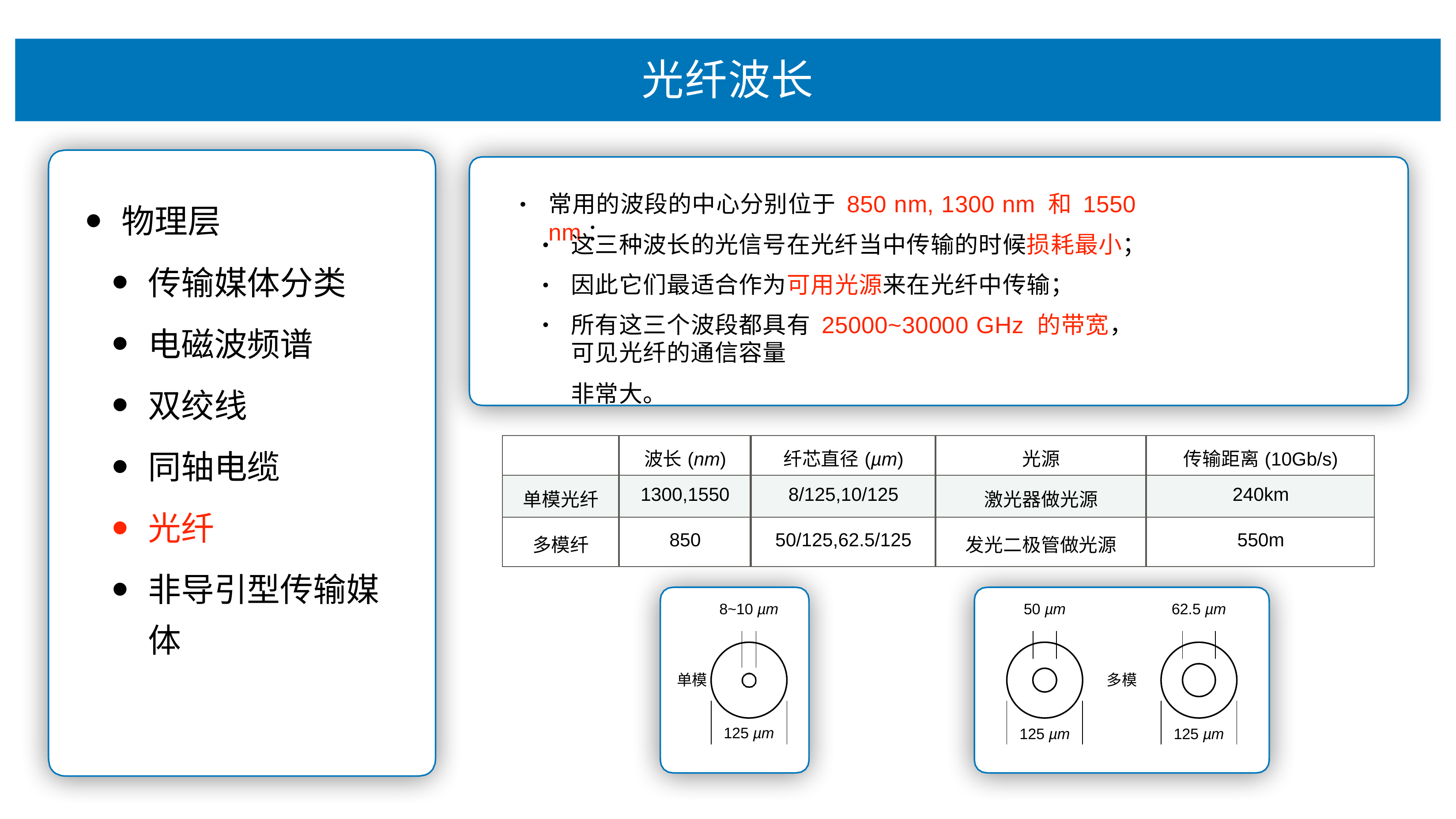

# 光纤波⻓

常⽤的波段的中⼼分别位于 850 nm, 1300 nm 和 1550 nm：
•
物理层
传输媒体分类
电磁波频谱
双绞线
同轴电缆
光纤
⾮导引型传输媒 体
这三种波⻓的光信号在光纤当中传输的时候损耗最⼩； 因此它们最适合作为可⽤光源来在光纤中传输；
所有这三个波段都具有 25000~30000 GHz 的带宽，可⻅光纤的通信容量
⾮常⼤。
•
•
•
|  | 波⻓(nm) | 纤芯直径(µm) | 光源 | 传输距离(10Gb/s) |
| --- | --- | --- | --- | --- |
| 单模光纤 | 1300,1550 | 8/125,10/125 | 激光器做光源 | 240km |
| 多模纤 | 850 | 50/125,62.5/125 | 发光⼆极管做光源 | 550m |

8~10 µm
50 µm
62.5 µm

单模
多模

125 µm
125 µm
125 µm